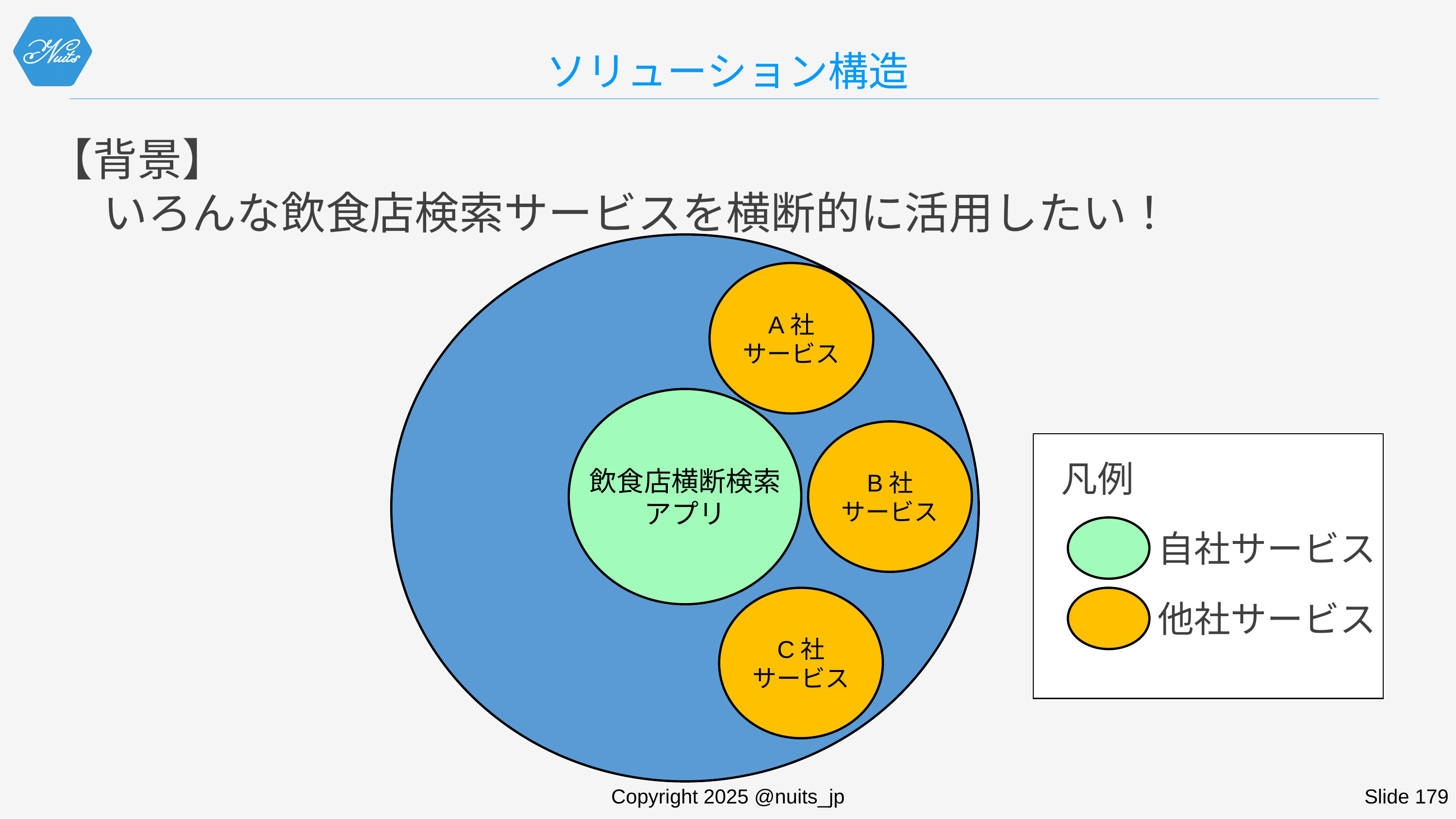

# ソリューション構造
【背景】
いろんな飲食店検索サービスを横断的に活用したい！

飲食店横断検索
アプリ
A社
サービス
B社
サービス

凡例

自社サービス

他社サービス
C社
サービス